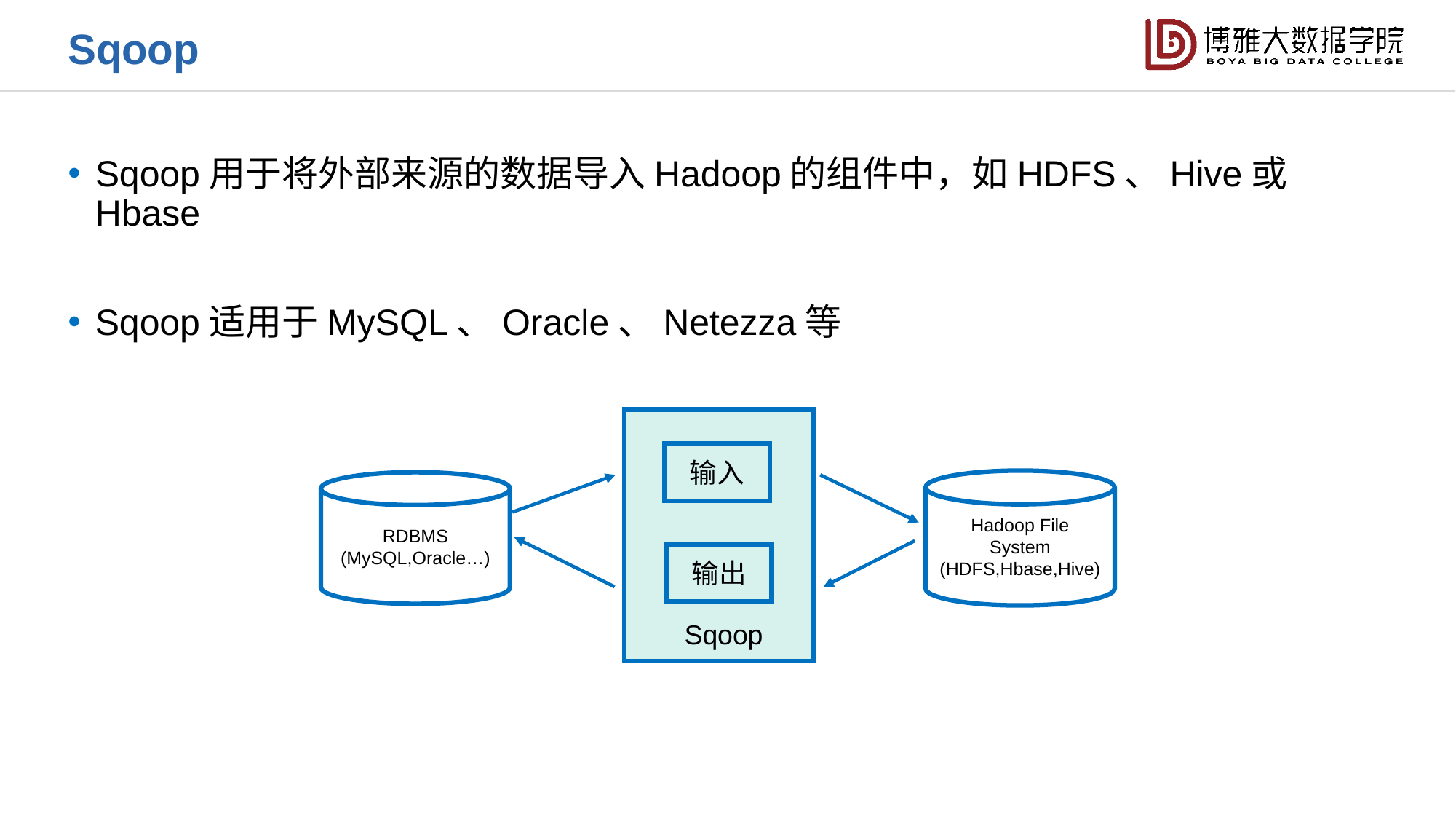

Sqoop

Sqoop用于将外部来源的数据导入Hadoop的组件中，如HDFS、Hive或Hbase

Sqoop适用于MySQL、Oracle、Netezza等

输入
Hadoop File
System
(HDFS,Hbase,Hive)
RDBMS
(MySQL,Oracle…)
输出
Sqoop